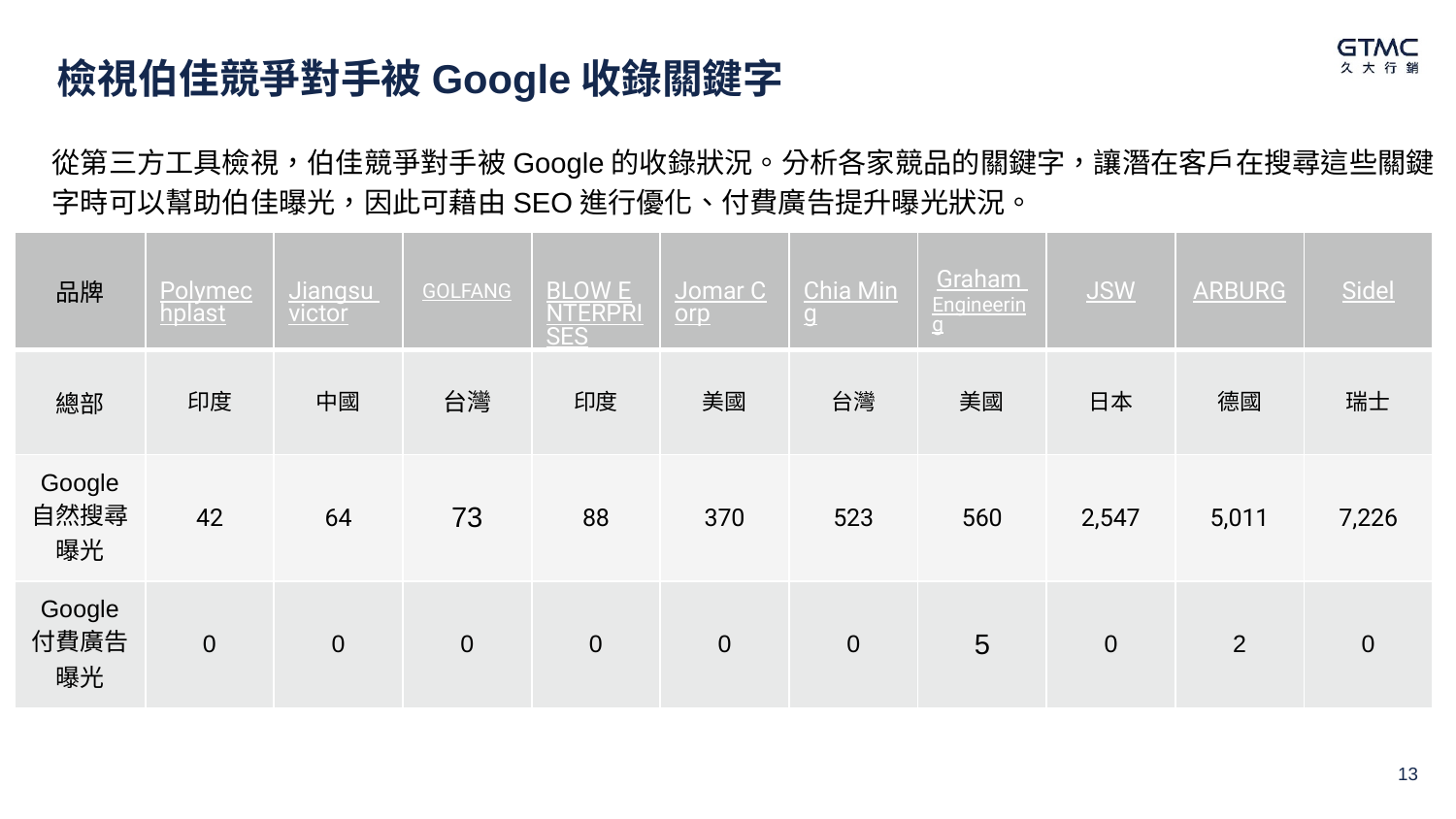

# 檢視伯佳競爭對手被Google收錄關鍵字
從第三方工具檢視，伯佳競爭對手被Google的收錄狀況。分析各家競品的關鍵字，讓潛在客戶在搜尋這些關鍵字時可以幫助伯佳曝光，因此可藉由SEO進行優化、付費廣告提升曝光狀況。
| 品牌 | Polymechplast | Jiangsu victor | GOLFANG | BLOW ENTERPRISES | Jomar Corp | Chia Ming | Graham Engineering | JSW | ARBURG | Sidel |
| --- | --- | --- | --- | --- | --- | --- | --- | --- | --- | --- |
| 總部 | 印度 | 中國 | 台灣 | 印度 | 美國 | 台灣 | 美國 | 日本 | 德國 | 瑞士 |
| Google 自然搜尋 曝光 | 42 | 64 | 73 | 88 | 370 | 523 | 560 | 2,547 | 5,011 | 7,226 |
| Google 付費廣告 曝光 | 0 | 0 | 0 | 0 | 0 | 0 | 5 | 0 | 2 | 0 |
13